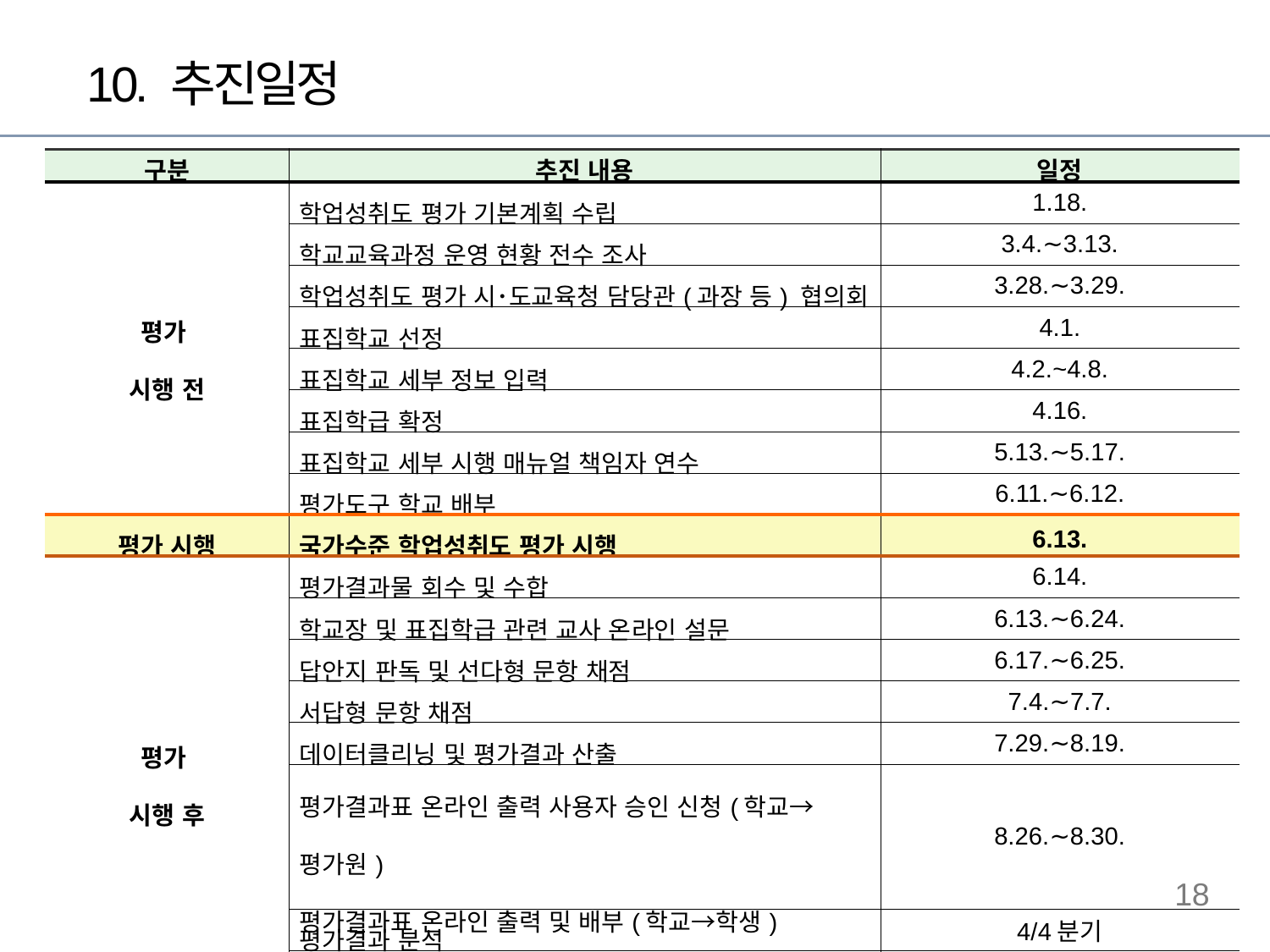

10. 추진일정
| 구분 | 추진 내용 | 일정 |
| --- | --- | --- |
| 평가 시행 전 | 학업성취도 평가 기본계획 수립 | 1.18. |
|  | 학교교육과정 운영 현황 전수 조사 | 3.4.∼3.13. |
|  | 학업성취도 평가 시･도교육청 담당관(과장 등) 협의회 | 3.28.∼3.29. |
|  | 표집학교 선정 | 4.1. |
|  | 표집학교 세부 정보 입력 | 4.2.~4.8. |
|  | 표집학급 확정 | 4.16. |
|  | 표집학교 세부 시행 매뉴얼 책임자 연수 | 5.13.∼5.17. |
|  | 평가도구 학교 배부 | 6.11.∼6.12. |
| 평가 시행 | 국가수준 학업성취도 평가 시행 | 6.13. |
| 평가 시행 후 | 평가결과물 회수 및 수합 | 6.14. |
|  | 학교장 및 표집학급 관련 교사 온라인 설문 | 6.13.∼6.24. |
|  | 답안지 판독 및 선다형 문항 채점 | 6.17.∼6.25. |
|  | 서답형 문항 채점 | 7.4.∼7.7. |
|  | 데이터클리닝 및 평가결과 산출 | 7.29.∼8.19. |
|  | 평가결과표 온라인 출력 사용자 승인 신청(학교→평가원) 평가결과표 온라인 출력 및 배부(학교→학생) | 8.26.∼8.30. |
|  | 평가결과 분석 | 4/4분기 |
|  | 성취도와 배경변인 관련 단위학교별 상세 정보 제공 | 4/4분기 |

18